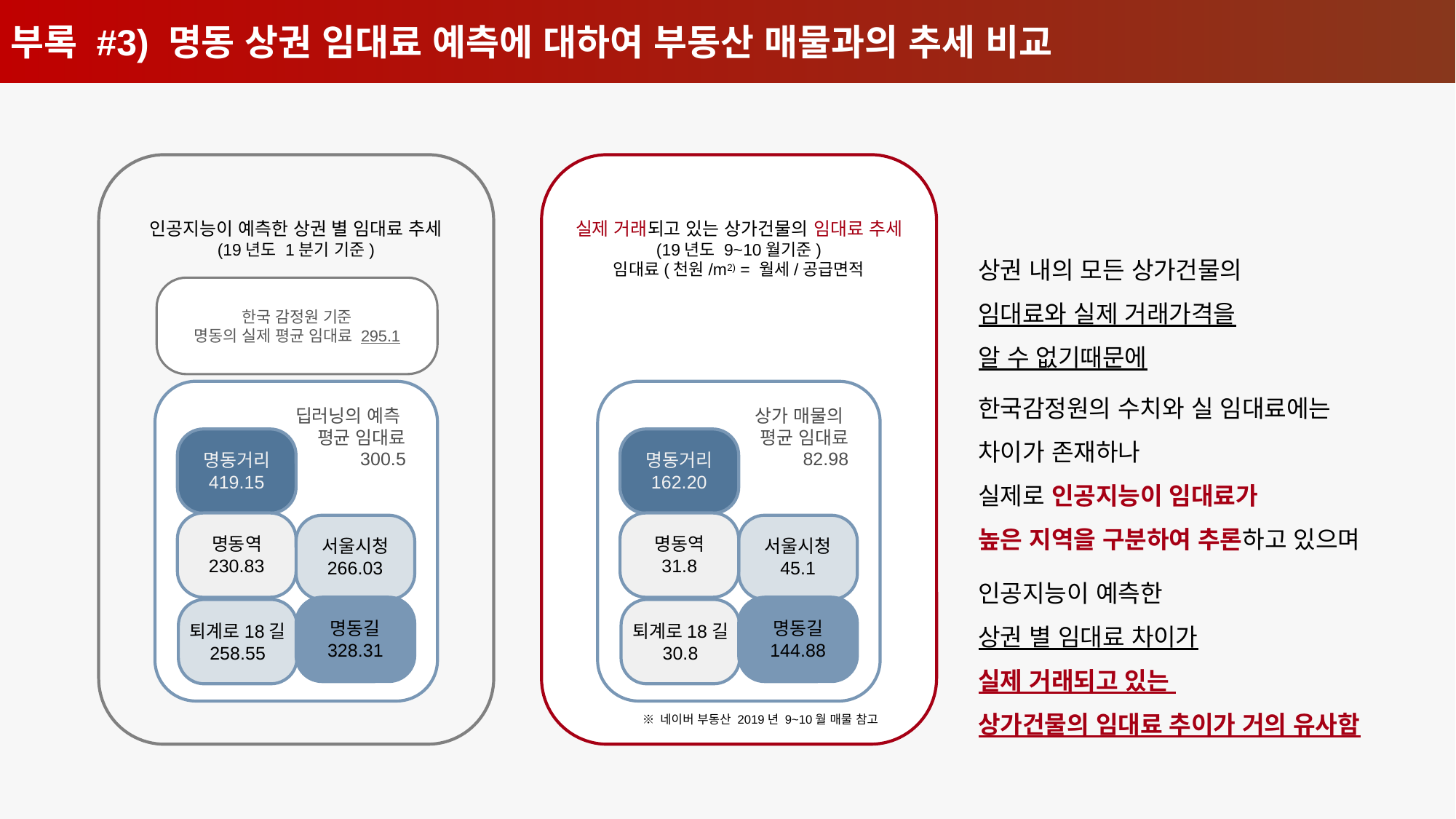

부록 #3) 명동 상권 임대료 예측에 대하여 부동산 매물과의 추세 비교

인공지능이 예측한 상권 별 임대료 추세
(19년도 1분기 기준)

딥러닝의 예측
평균 임대료
300.5

명동거리
419.15

명동역
230.83

서울시청
266.03

명동길
328.31

퇴계로18길
258.55

실제 거래되고 있는 상가건물의 임대료 추세
(19년도 9~10월기준)
임대료(천원/m2) = 월세/공급면적

상가 매물의
평균 임대료
82.98

명동거리
162.20

명동역
31.8

서울시청
45.1

명동길
144.88

퇴계로18길
30.8
※ 네이버 부동산 2019년 9~10월 매물 참고
상권 내의 모든 상가건물의
임대료와 실제 거래가격을
알 수 없기때문에

한국감정원의 수치와 실 임대료에는
차이가 존재하나
실제로 인공지능이 임대료가
높은 지역을 구분하여 추론하고 있으며

인공지능이 예측한
상권 별 임대료 차이가
실제 거래되고 있는
상가건물의 임대료 추이가 거의 유사함

한국 감정원 기준
명동의 실제 평균 임대료 295.1